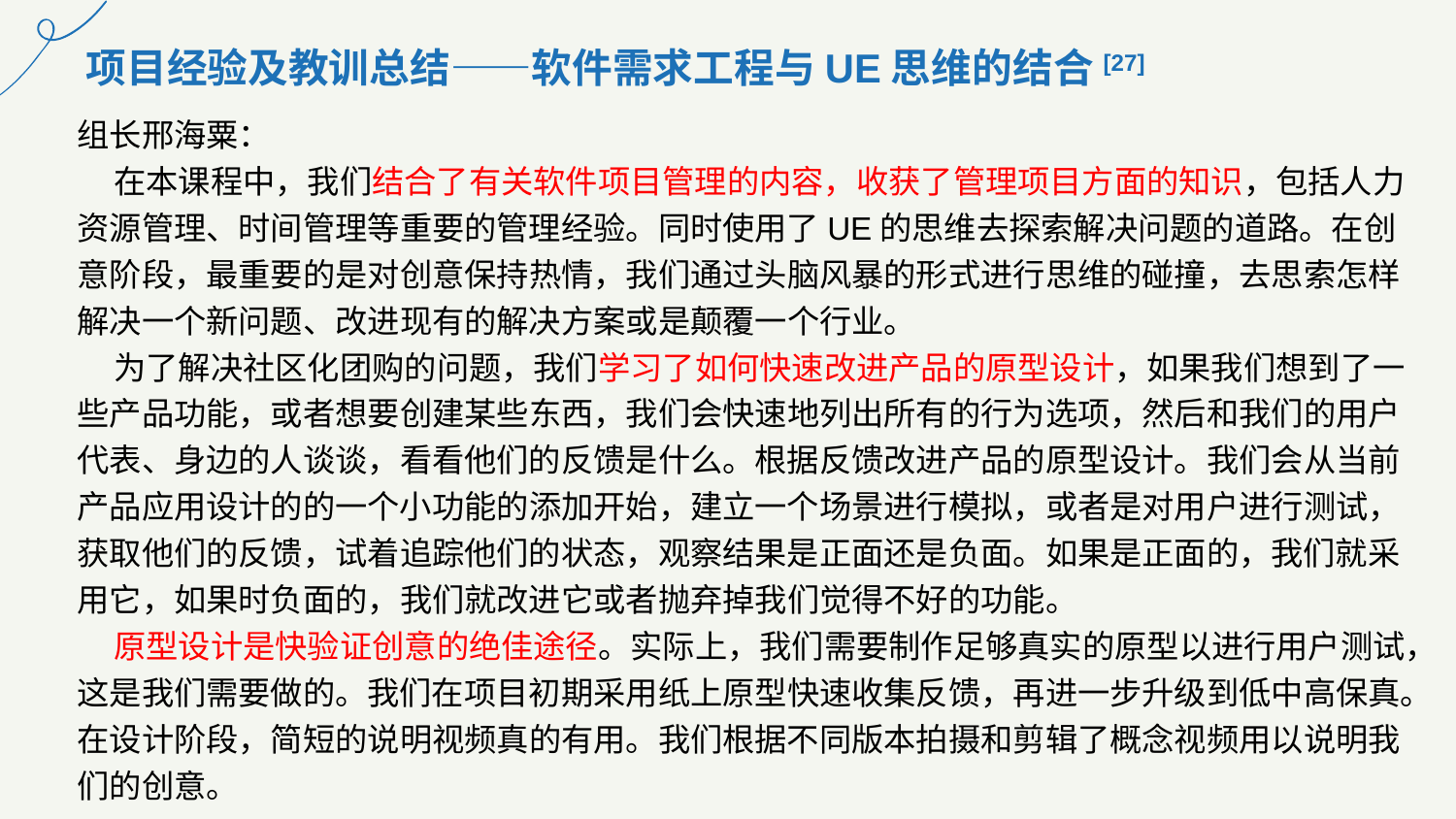

项目经验及教训总结——软件需求工程与UE思维的结合[27]
组长邢海粟：
    在本课程中，我们结合了有关软件项目管理的内容，收获了管理项目方面的知识，包括人力资源管理、时间管理等重要的管理经验。同时使用了UE的思维去探索解决问题的道路。在创意阶段，最重要的是对创意保持热情，我们通过头脑风暴的形式进行思维的碰撞，去思索怎样解决一个新问题、改进现有的解决方案或是颠覆一个行业。
    为了解决社区化团购的问题，我们学习了如何快速改进产品的原型设计，如果我们想到了一些产品功能，或者想要创建某些东西，我们会快速地列出所有的行为选项，然后和我们的用户代表、身边的人谈谈，看看他们的反馈是什么。根据反馈改进产品的原型设计。我们会从当前产品应用设计的的一个小功能的添加开始，建立一个场景进行模拟，或者是对用户进行测试，获取他们的反馈，试着追踪他们的状态，观察结果是正面还是负面。如果是正面的，我们就采用它，如果时负面的，我们就改进它或者抛弃掉我们觉得不好的功能。
    原型设计是快验证创意的绝佳途径。实际上，我们需要制作足够真实的原型以进行用户测试，这是我们需要做的。我们在项目初期采用纸上原型快速收集反馈，再进一步升级到低中高保真。在设计阶段，简短的说明视频真的有用。我们根据不同版本拍摄和剪辑了概念视频用以说明我们的创意。